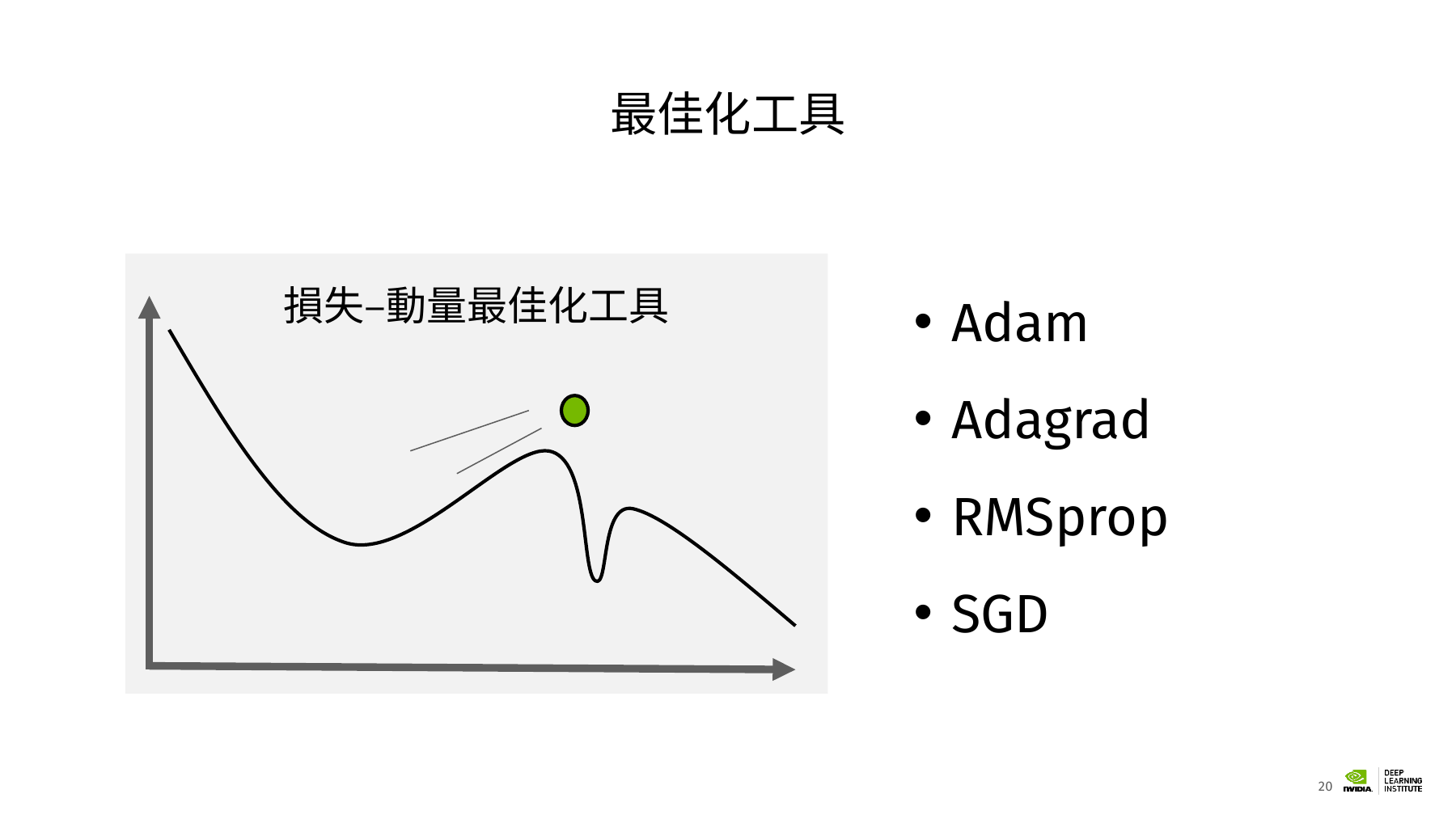

# 最佳化工具

損失–動量最佳化工具
Adam
Adagrad
RMSprop
SGD